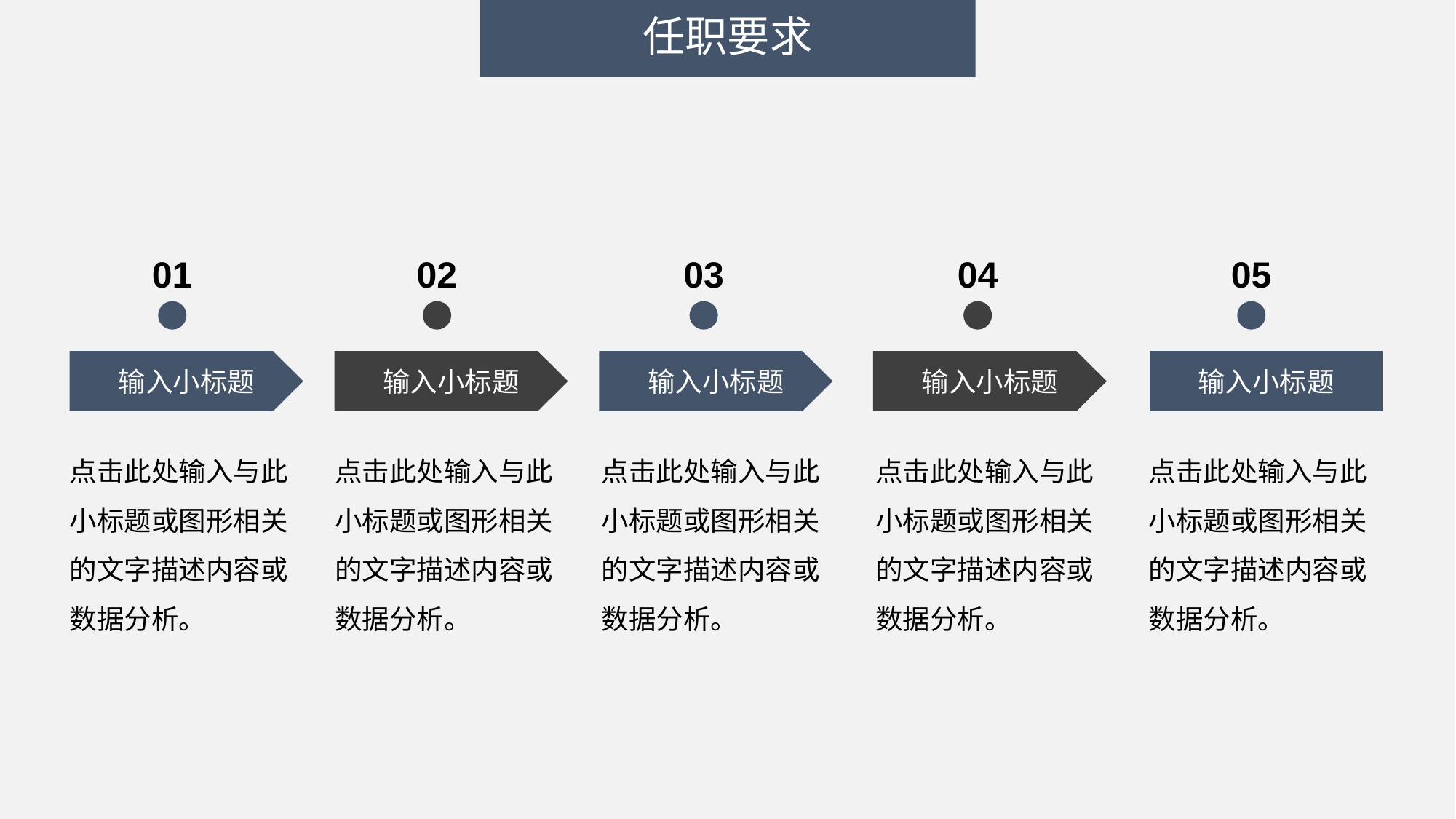

# 任职要求
01
02
03
04
05

输入小标题
输入小标题
输入小标题
输入小标题
输入小标题
点击此处输入与此小标题或图形相关的文字描述内容或数据分析。
点击此处输入与此小标题或图形相关的文字描述内容或数据分析。
点击此处输入与此小标题或图形相关的文字描述内容或数据分析。
点击此处输入与此小标题或图形相关的文字描述内容或数据分析。
点击此处输入与此小标题或图形相关的文字描述内容或数据分析。